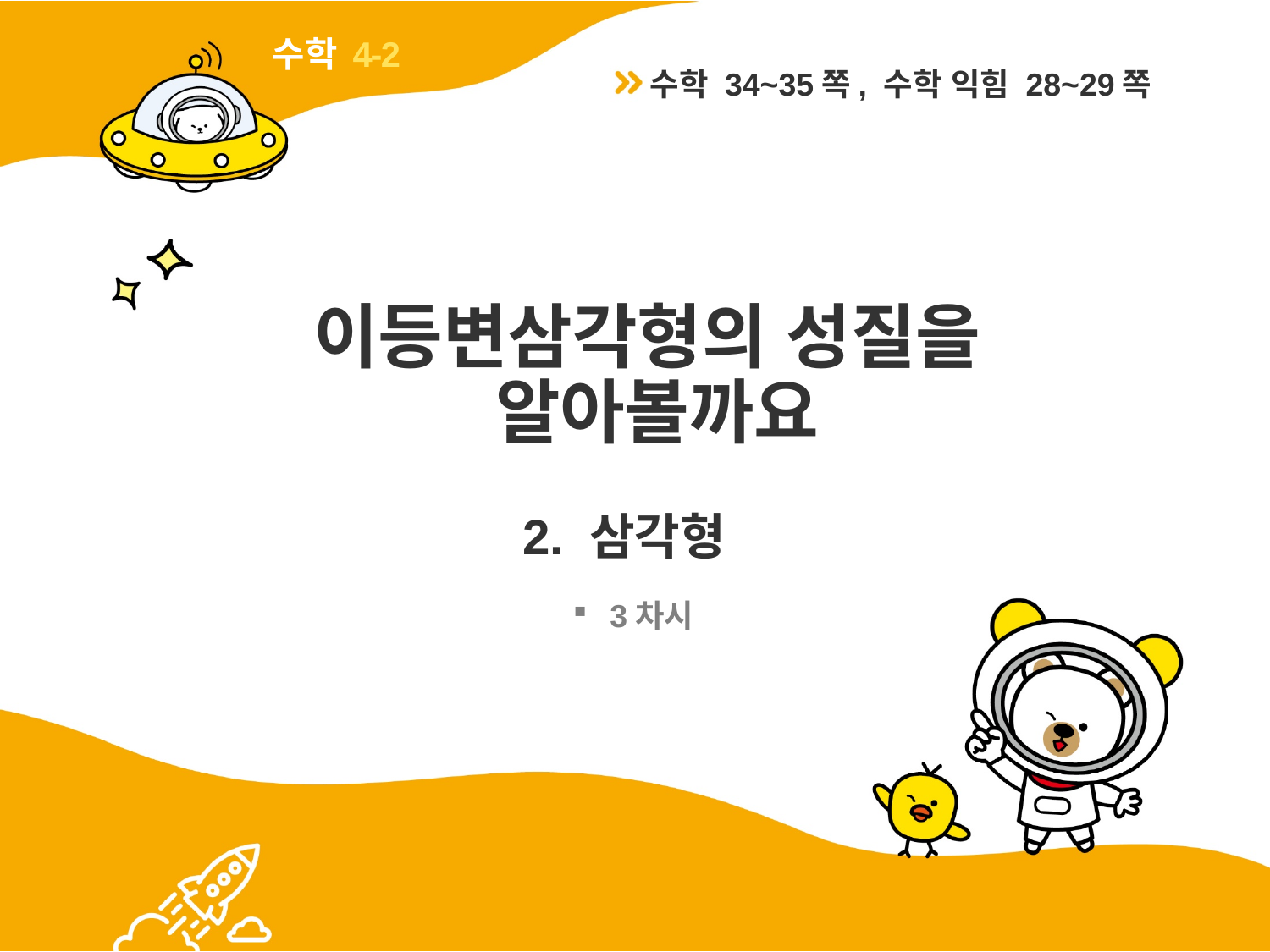

4-2
수학 34~35쪽, 수학 익힘 28~29쪽
# 이등변삼각형의 성질을 알아볼까요
2. 삼각형
3차시